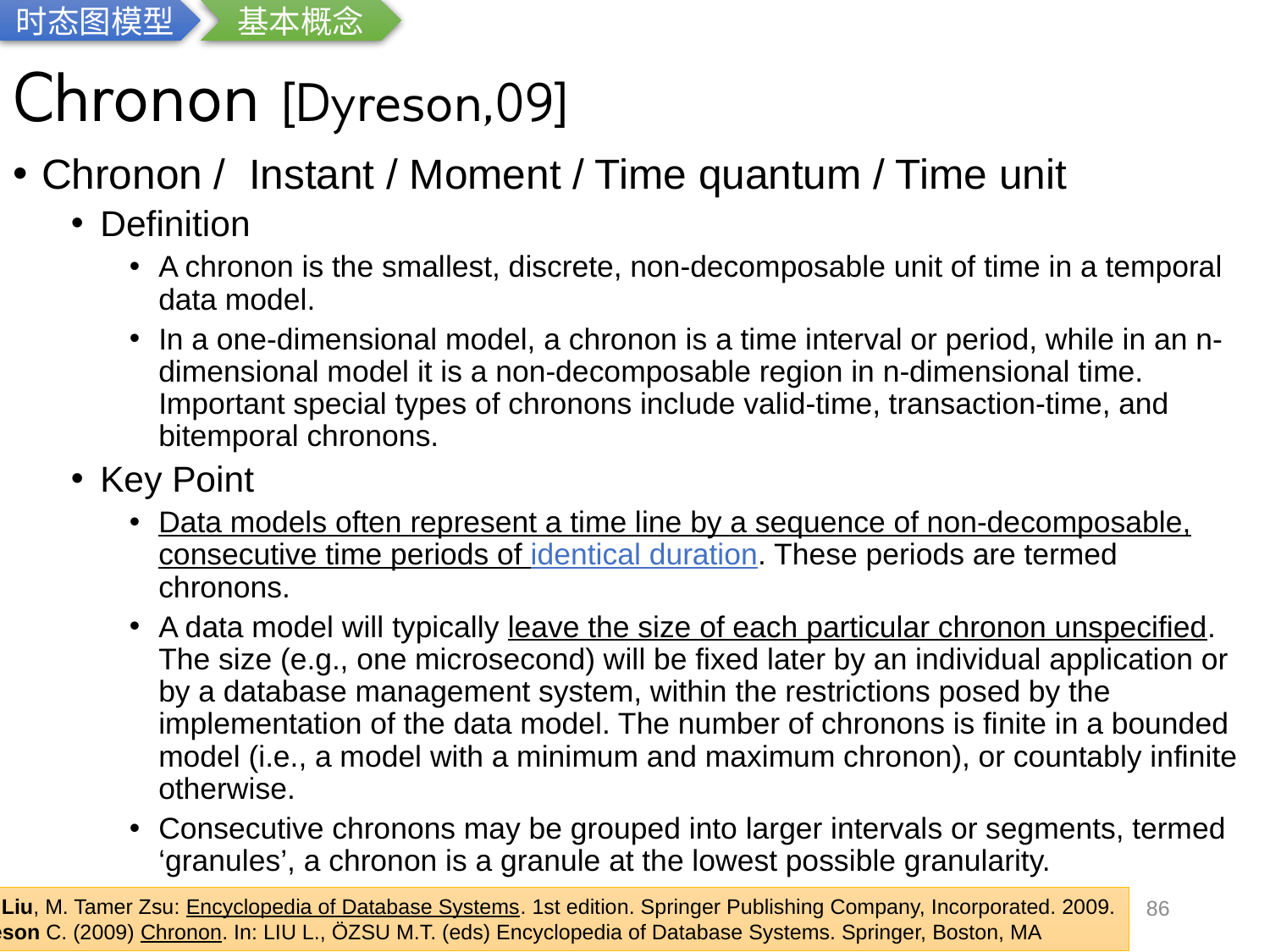

时态图模型
基本概念
# Chronon [Dyreson,09]
Chronon /  Instant / Moment / Time quantum / Time unit
Definition
A chronon is the smallest, discrete, non-decomposable unit of time in a temporal data model.
In a one-dimensional model, a chronon is a time interval or period, while in an n-dimensional model it is a non-decomposable region in n-dimensional time. Important special types of chronons include valid-time, transaction-time, and bitemporal chronons.
Key Point
Data models often represent a time line by a sequence of non-decomposable, consecutive time periods of identical duration. These periods are termed chronons.
A data model will typically leave the size of each particular chronon unspecified. The size (e.g., one microsecond) will be fixed later by an individual application or by a database management system, within the restrictions posed by the implementation of the data model. The number of chronons is finite in a bounded model (i.e., a model with a minimum and maximum chronon), or countably infinite otherwise.
Consecutive chronons may be grouped into larger intervals or segments, termed ‘granules’, a chronon is a granule at the lowest possible granularity.

86
Ling Liu, M. Tamer Zsu: Encyclopedia of Database Systems. 1st edition. Springer Publishing Company, Incorporated. 2009.
Dyreson C. (2009) Chronon. In: LIU L., ÖZSU M.T. (eds) Encyclopedia of Database Systems. Springer, Boston, MA